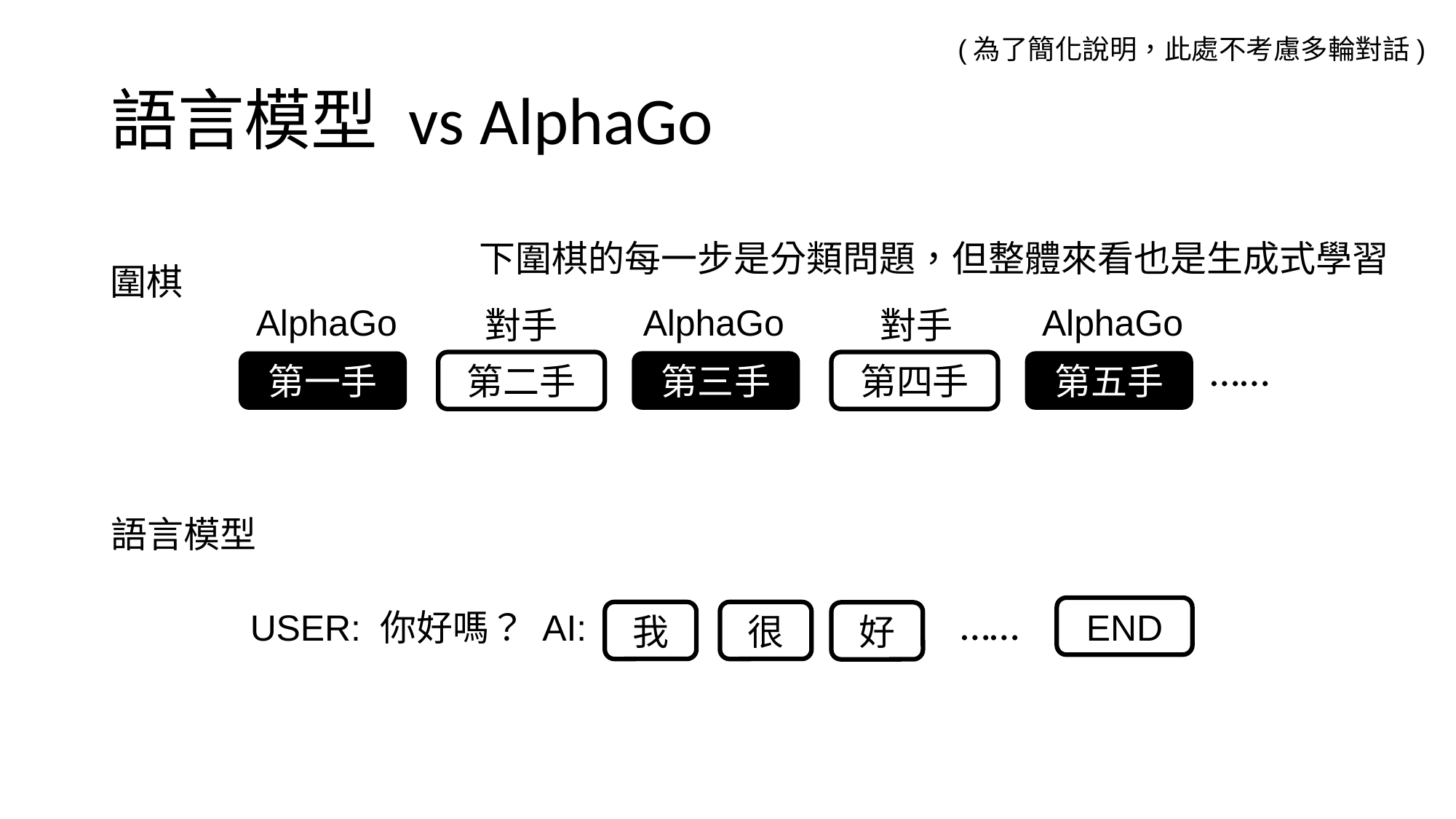

(為了簡化說明，此處不考慮多輪對話)
# 語言模型 vs AlphaGo
下圍棋的每一步是分類問題，但整體來看也是生成式學習
圍棋
AlphaGo
AlphaGo
AlphaGo
對手
對手
……
第三手
第四手
第五手
第一手
第二手
語言模型
……
END
USER: 你好嗎？ AI:
我
很
好